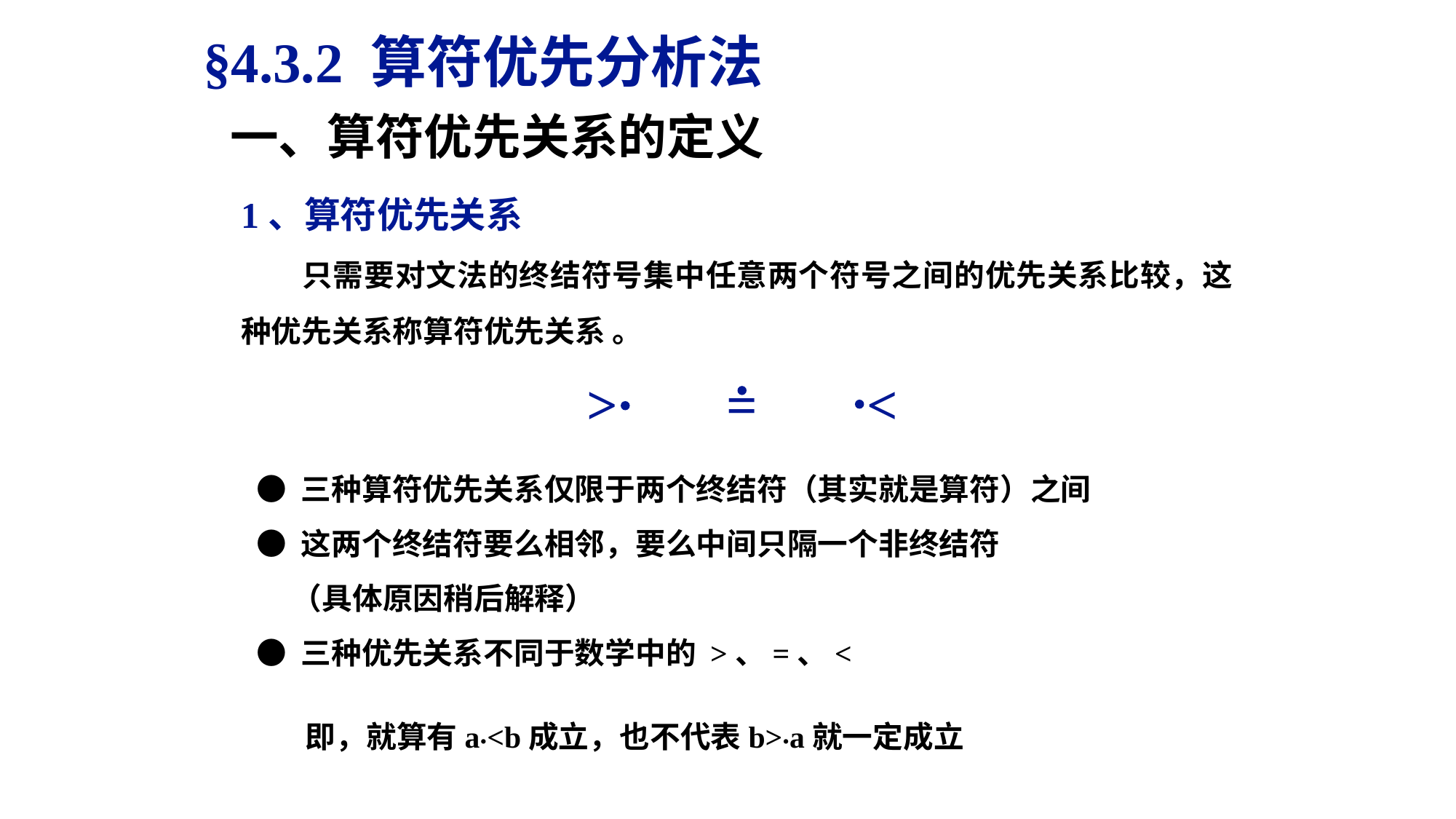

§4.3.2 算符优先分析法
一、算符优先关系的定义
1、算符优先关系
       只需要对文法的终结符号集中任意两个符号之间的优先关系比较，这种优先关系称算符优先关系 。
>        =        <

● 三种算符优先关系仅限于两个终结符（其实就是算符）之间
● 这两个终结符要么相邻，要么中间只隔一个非终结符
    （具体原因稍后解释）
● 三种优先关系不同于数学中的 >、=、<
      即，就算有a.<b成立，也不代表b>.a就一定成立